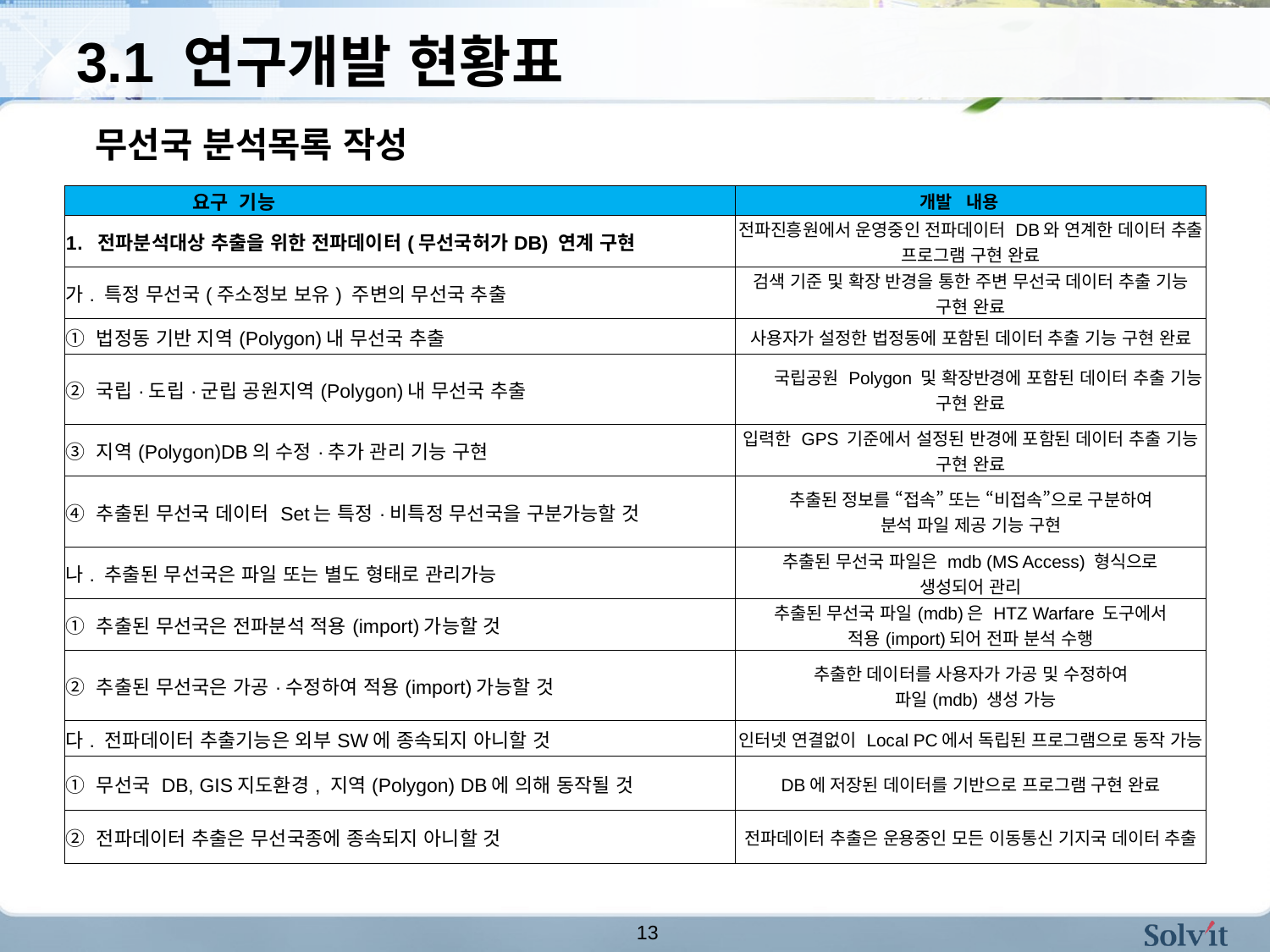

# 3.1 연구개발 현황표
무선국 분석목록 작성

| 요구 기능 | 개발 내용 |
| --- | --- |
| 전파분석대상 추출을 위한 전파데이터(무선국허가DB) 연계 구현 | 전파진흥원에서 운영중인 전파데이터 DB와 연계한 데이터 추출 프로그램 구현 완료 |
| 가. 특정 무선국(주소정보 보유) 주변의 무선국 추출 | 검색 기준 및 확장 반경을 통한 주변 무선국 데이터 추출 기능 구현 완료 |
| ① 법정동 기반 지역(Polygon)내 무선국 추출 | 사용자가 설정한 법정동에 포함된 데이터 추출 기능 구현 완료 |
| ② 국립·도립·군립 공원지역(Polygon)내 무선국 추출 | 국립공원 Polygon 및 확장반경에 포함된 데이터 추출 기능 구현 완료 |
| ③ 지역(Polygon)DB의 수정·추가 관리 기능 구현 | 입력한 GPS 기준에서 설정된 반경에 포함된 데이터 추출 기능 구현 완료 |
| ④ 추출된 무선국 데이터 Set는 특정·비특정 무선국을 구분가능할 것 | 추출된 정보를 “접속” 또는 “비접속”으로 구분하여 분석 파일 제공 기능 구현 |
| 나. 추출된 무선국은 파일 또는 별도 형태로 관리가능 | 추출된 무선국 파일은 mdb (MS Access) 형식으로 생성되어 관리 |
| ① 추출된 무선국은 전파분석 적용(import)가능할 것 | 추출된 무선국 파일(mdb)은 HTZ Warfare 도구에서 적용(import)되어 전파 분석 수행 |
| ② 추출된 무선국은 가공·수정하여 적용(import)가능할 것 | 추출한 데이터를 사용자가 가공 및 수정하여 파일(mdb) 생성 가능 |
| 다. 전파데이터 추출기능은 외부SW에 종속되지 아니할 것 | 인터넷 연결없이 Local PC에서 독립된 프로그램으로 동작 가능 |
| ① 무선국 DB, GIS지도환경, 지역(Polygon) DB에 의해 동작될 것 | DB에 저장된 데이터를 기반으로 프로그램 구현 완료 |
| ② 전파데이터 추출은 무선국종에 종속되지 아니할 것 | 전파데이터 추출은 운용중인 모든 이동통신 기지국 데이터 추출 |
13